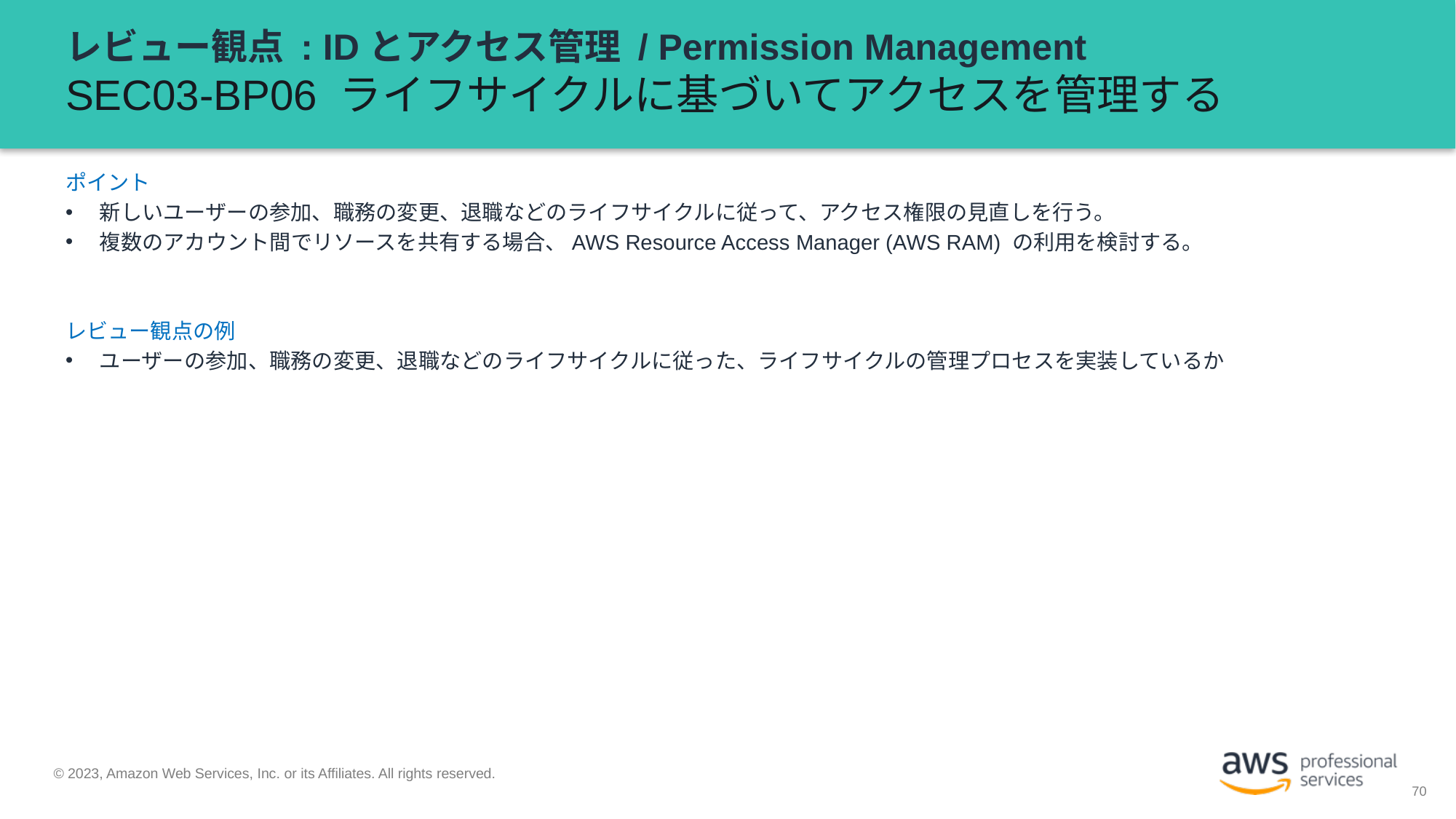

# レビュー観点 : IDとアクセス管理 / Permission Management SEC03-BP06 ライフサイクルに基づいてアクセスを管理する
ポイント
新しいユーザーの参加、職務の変更、退職などのライフサイクルに従って、アクセス権限の見直しを行う。
複数のアカウント間でリソースを共有する場合、AWS Resource Access Manager (AWS RAM) の利用を検討する。

レビュー観点の例
ユーザーの参加、職務の変更、退職などのライフサイクルに従った、ライフサイクルの管理プロセスを実装しているか